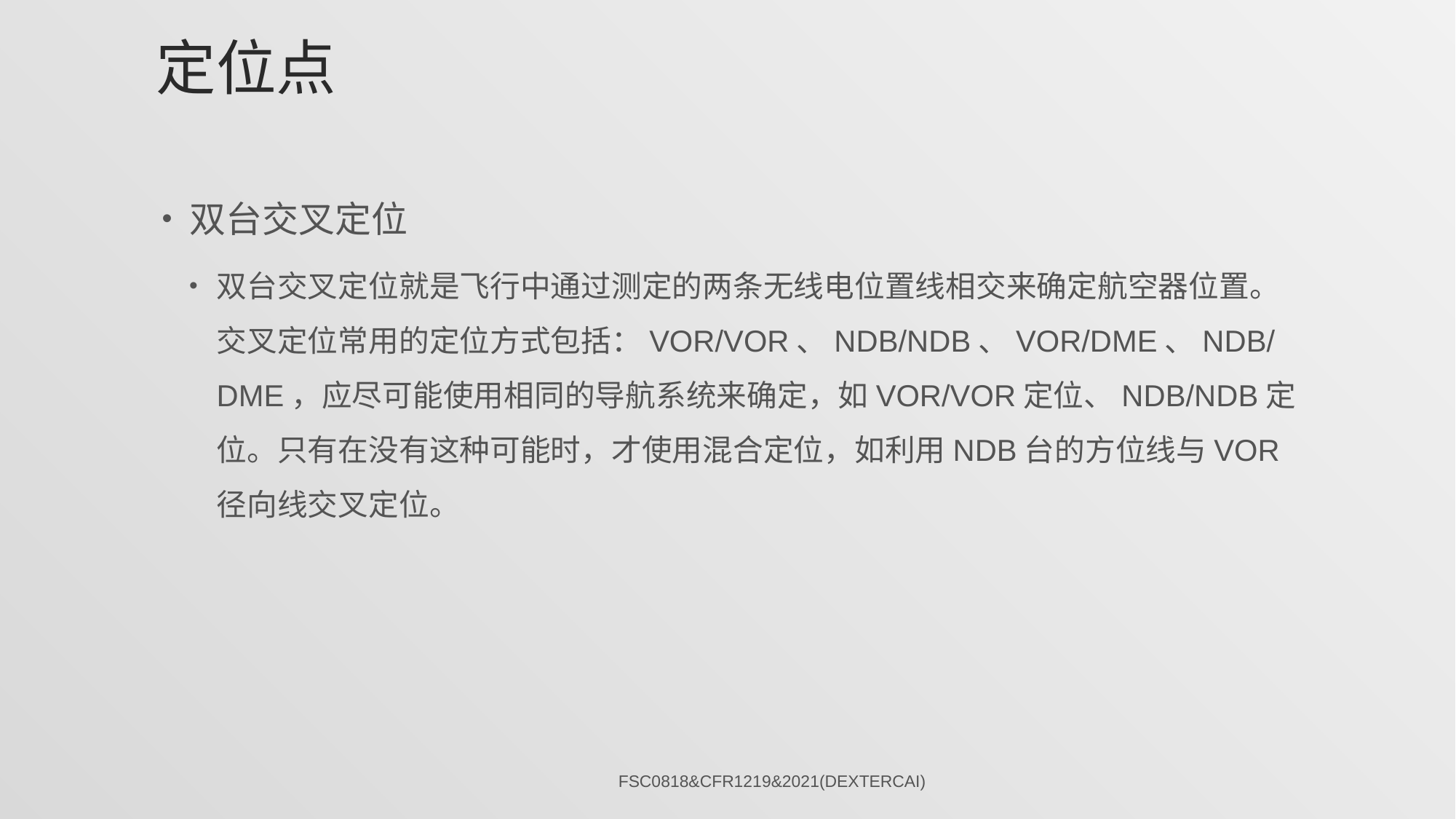

# 定位点
双台交叉定位
双台交叉定位就是飞行中通过测定的两条无线电位置线相交来确定航空器位置。交叉定位常用的定位方式包括：VOR/VOR、NDB/NDB、VOR/DME、NDB/DME，应尽可能使用相同的导航系统来确定，如VOR/VOR定位、NDB/NDB定位。只有在没有这种可能时，才使用混合定位，如利用NDB台的方位线与VOR径向线交叉定位。
FSC0818&CFR1219&2021(DexterCai)